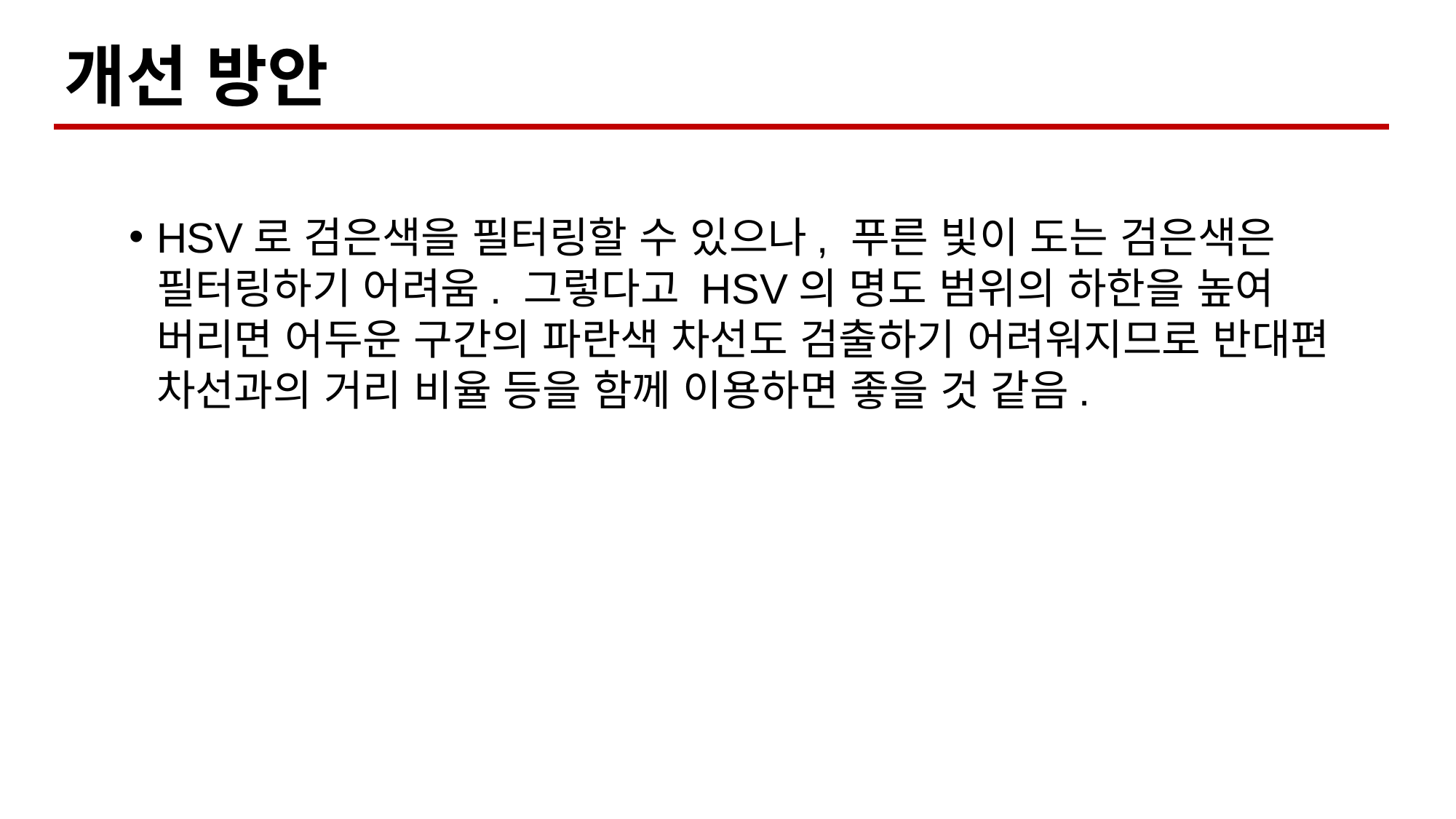

개선 방안

HSV로 검은색을 필터링할 수 있으나, 푸른 빛이 도는 검은색은 필터링하기 어려움. 그렇다고 HSV의 명도 범위의 하한을 높여 버리면 어두운 구간의 파란색 차선도 검출하기 어려워지므로 반대편 차선과의 거리 비율 등을 함께 이용하면 좋을 것 같음.